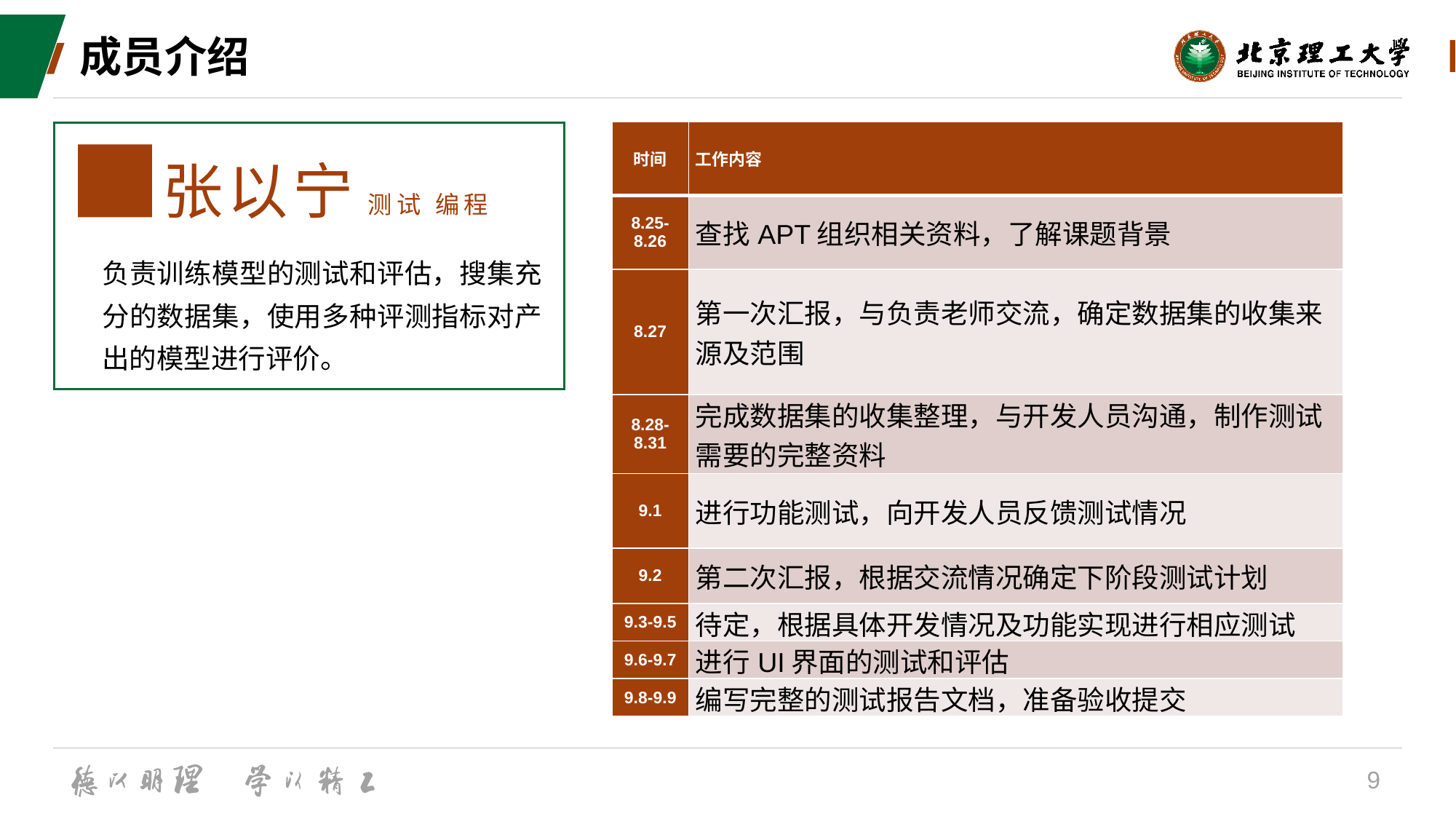

# 成员介绍
| 时间 | 工作内容 |
| --- | --- |
| 8.25-8.26 | 查找APT组织相关资料，了解课题背景 |
| 8.27 | 第一次汇报，与负责老师交流，确定数据集的收集来源及范围 |
| 8.28-8.31 | 完成数据集的收集整理，与开发人员沟通，制作测试需要的完整资料 |
| 9.1 | 进行功能测试，向开发人员反馈测试情况 |
| 9.2 | 第二次汇报，根据交流情况确定下阶段测试计划 |
| 9.3-9.5 | 待定，根据具体开发情况及功能实现进行相应测试 |
| 9.6-9.7 | 进行UI界面的测试和评估 |
| 9.8-9.9 | 编写完整的测试报告文档，准备验收提交 |

负责训练模型的测试和评估，搜集充分的数据集，使用多种评测指标对产出的模型进行评价。
张以宁 测试 编程